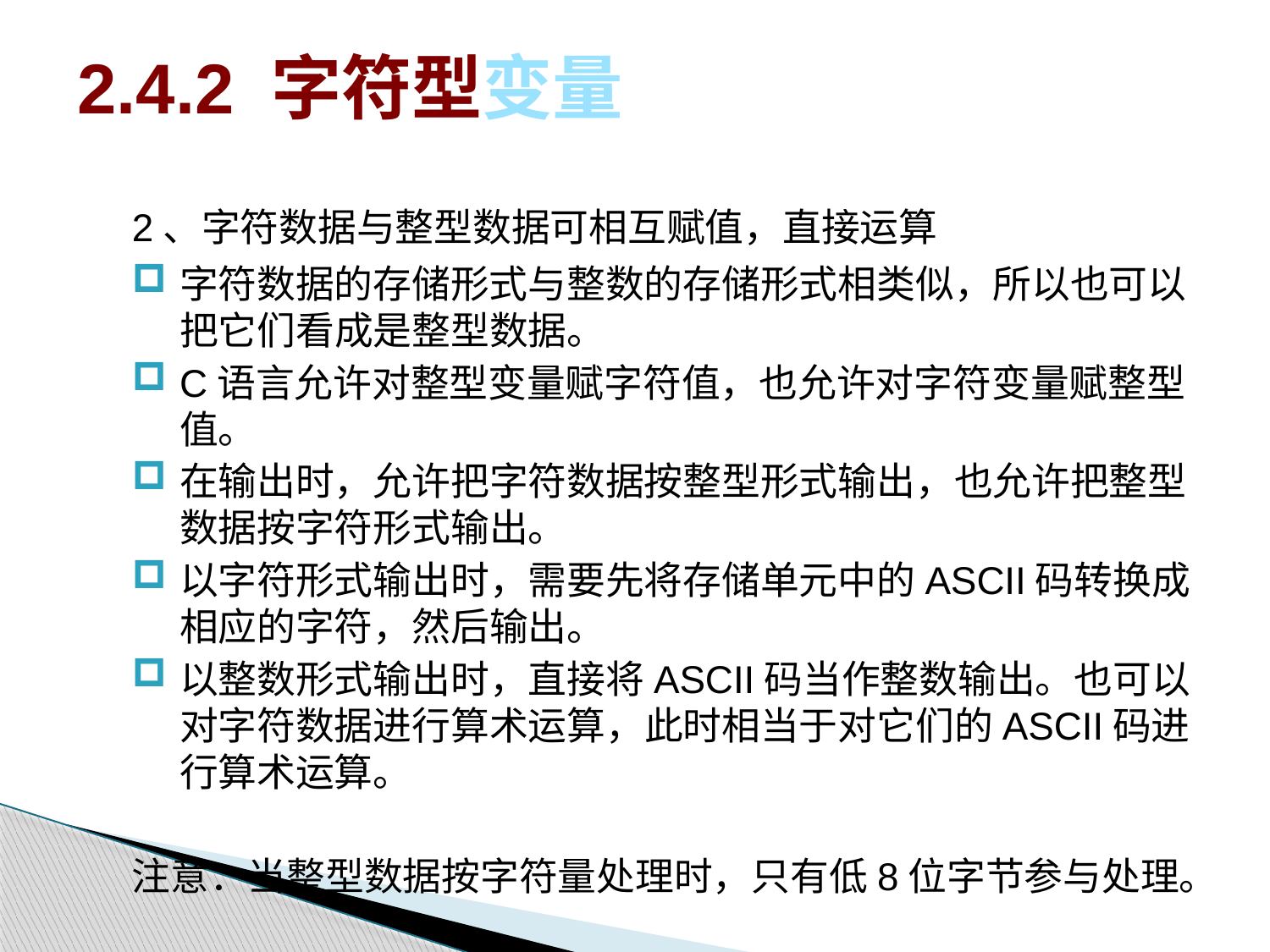

2.4.2 字符型变量
2、字符数据与整型数据可相互赋值，直接运算
字符数据的存储形式与整数的存储形式相类似，所以也可以把它们看成是整型数据。
C语言允许对整型变量赋字符值，也允许对字符变量赋整型值。
在输出时，允许把字符数据按整型形式输出，也允许把整型数据按字符形式输出。
以字符形式输出时，需要先将存储单元中的ASCII码转换成相应的字符，然后输出。
以整数形式输出时，直接将ASCII码当作整数输出。也可以对字符数据进行算术运算，此时相当于对它们的ASCII码进行算术运算。

注意：当整型数据按字符量处理时，只有低8位字节参与处理。